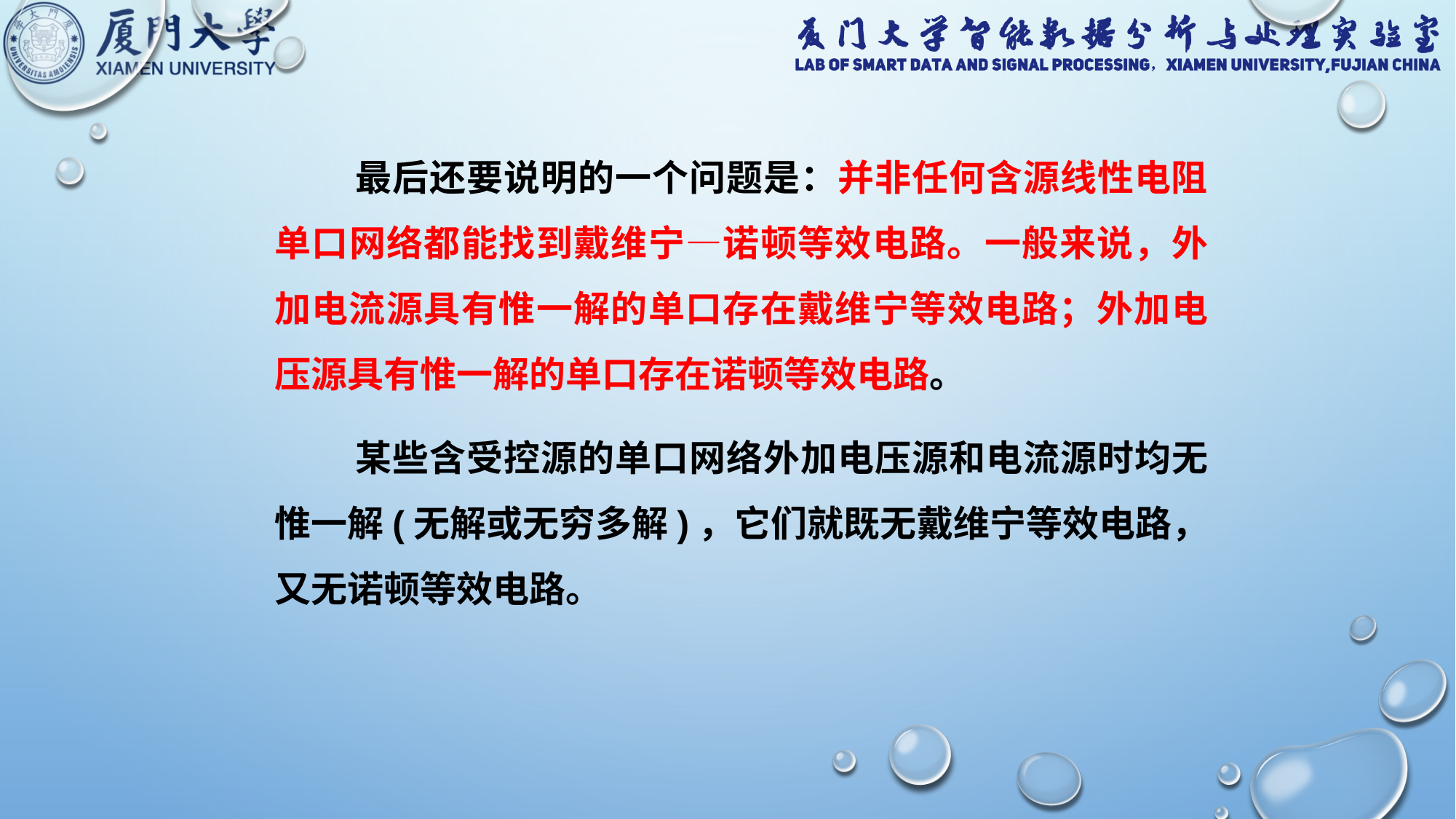

最后还要说明的一个问题是：并非任何含源线性电阻单口网络都能找到戴维宁—诺顿等效电路。一般来说，外加电流源具有惟一解的单口存在戴维宁等效电路；外加电压源具有惟一解的单口存在诺顿等效电路。
        某些含受控源的单口网络外加电压源和电流源时均无惟一解(无解或无穷多解)，它们就既无戴维宁等效电路，又无诺顿等效电路。